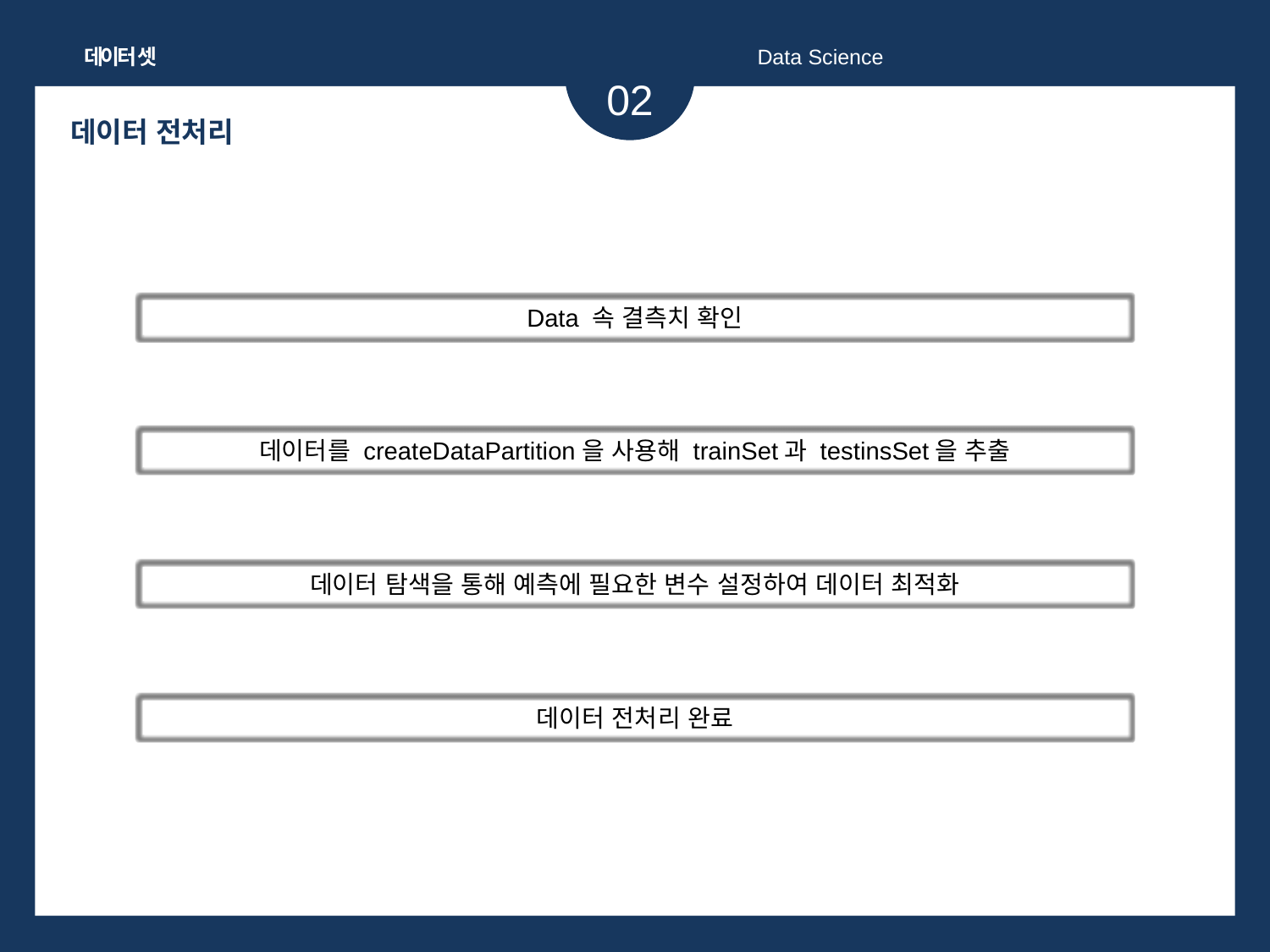

데이터 셋
Data Science
02

데이터 전처리
Data 속 결측치 확인
데이터를 createDataPartition을 사용해 trainSet과 testinsSet을 추출
데이터 탐색을 통해 예측에 필요한 변수 설정하여 데이터 최적화
데이터 전처리 완료